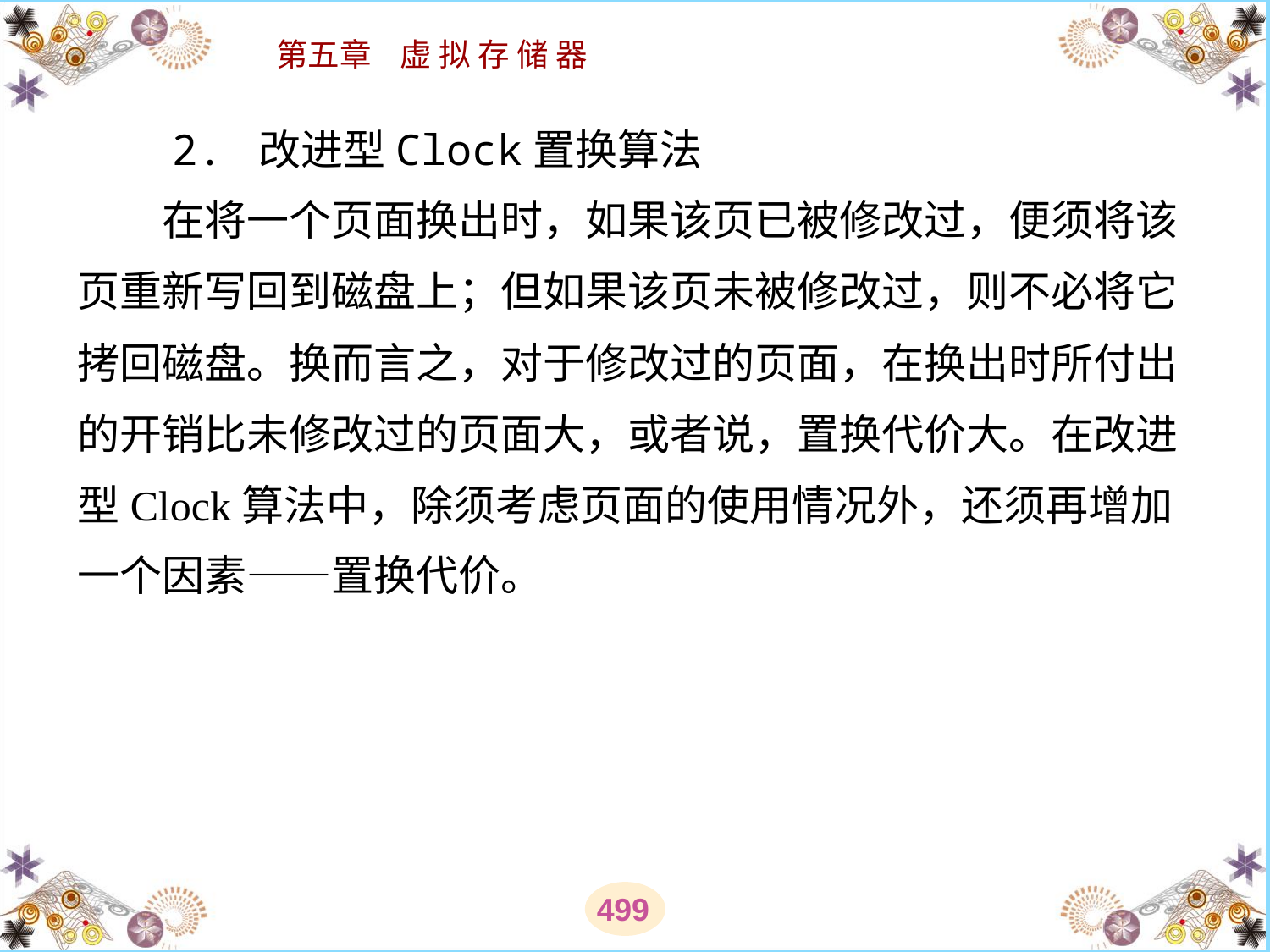

# 2. 改进型Clock置换算法 　　在将一个页面换出时，如果该页已被修改过，便须将该页重新写回到磁盘上；但如果该页未被修改过，则不必将它拷回磁盘。换而言之，对于修改过的页面，在换出时所付出的开销比未修改过的页面大，或者说，置换代价大。在改进型Clock算法中，除须考虑页面的使用情况外，还须再增加一个因素——置换代价。